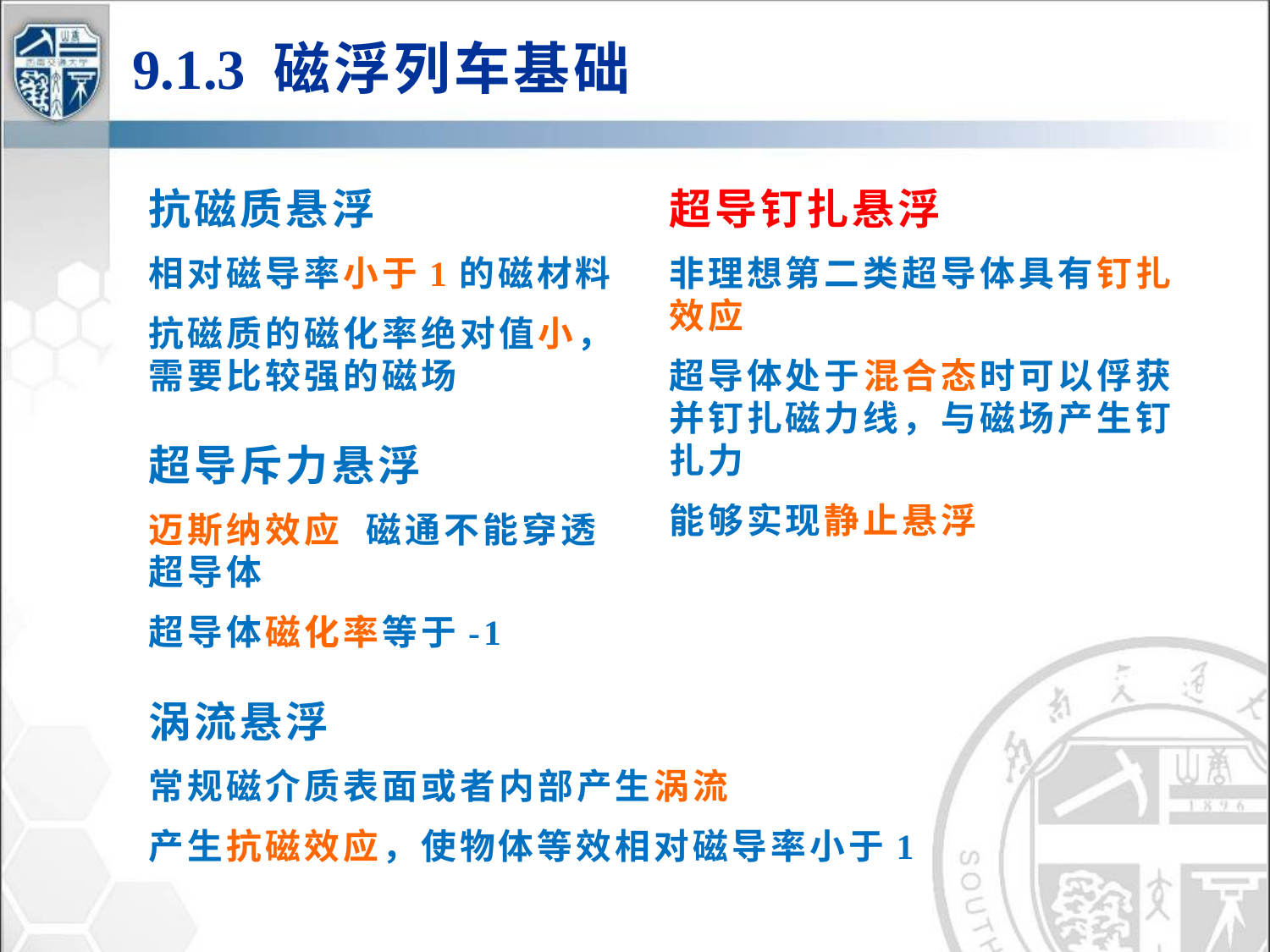

9.1.3 磁浮列车基础
抗磁质悬浮
相对磁导率小于1的磁材料
抗磁质的磁化率绝对值小，需要比较强的磁场
超导钉扎悬浮
非理想第二类超导体具有钉扎效应
超导体处于混合态时可以俘获并钉扎磁力线，与磁场产生钉扎力
能够实现静止悬浮
超导斥力悬浮
迈斯纳效应  磁通不能穿透超导体
超导体磁化率等于-1
涡流悬浮
常规磁介质表面或者内部产生涡流
产生抗磁效应，使物体等效相对磁导率小于1